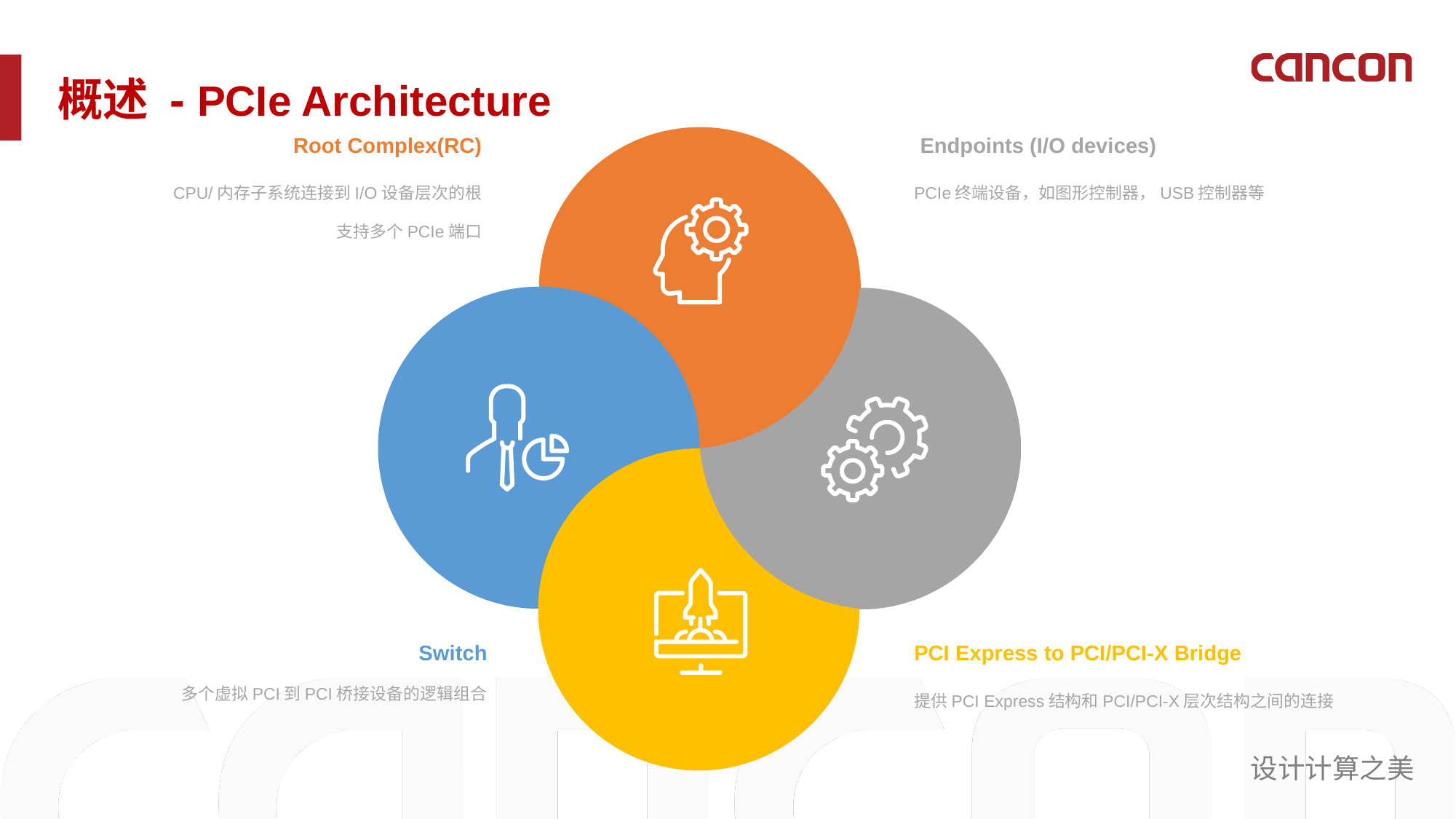

概述 - PCIe Architecture

 Root Complex(RC)
CPU/内存子系统连接到I/O设备层次的根
支持多个PCIe端口
 Endpoints (I/O devices)
PCIe终端设备，如图形控制器，USB控制器等

Switch
多个虚拟PCI到PCI桥接设备的逻辑组合
PCI Express to PCI/PCI-X Bridge
提供PCI Express结构和PCI/PCI-X层次结构之间的连接